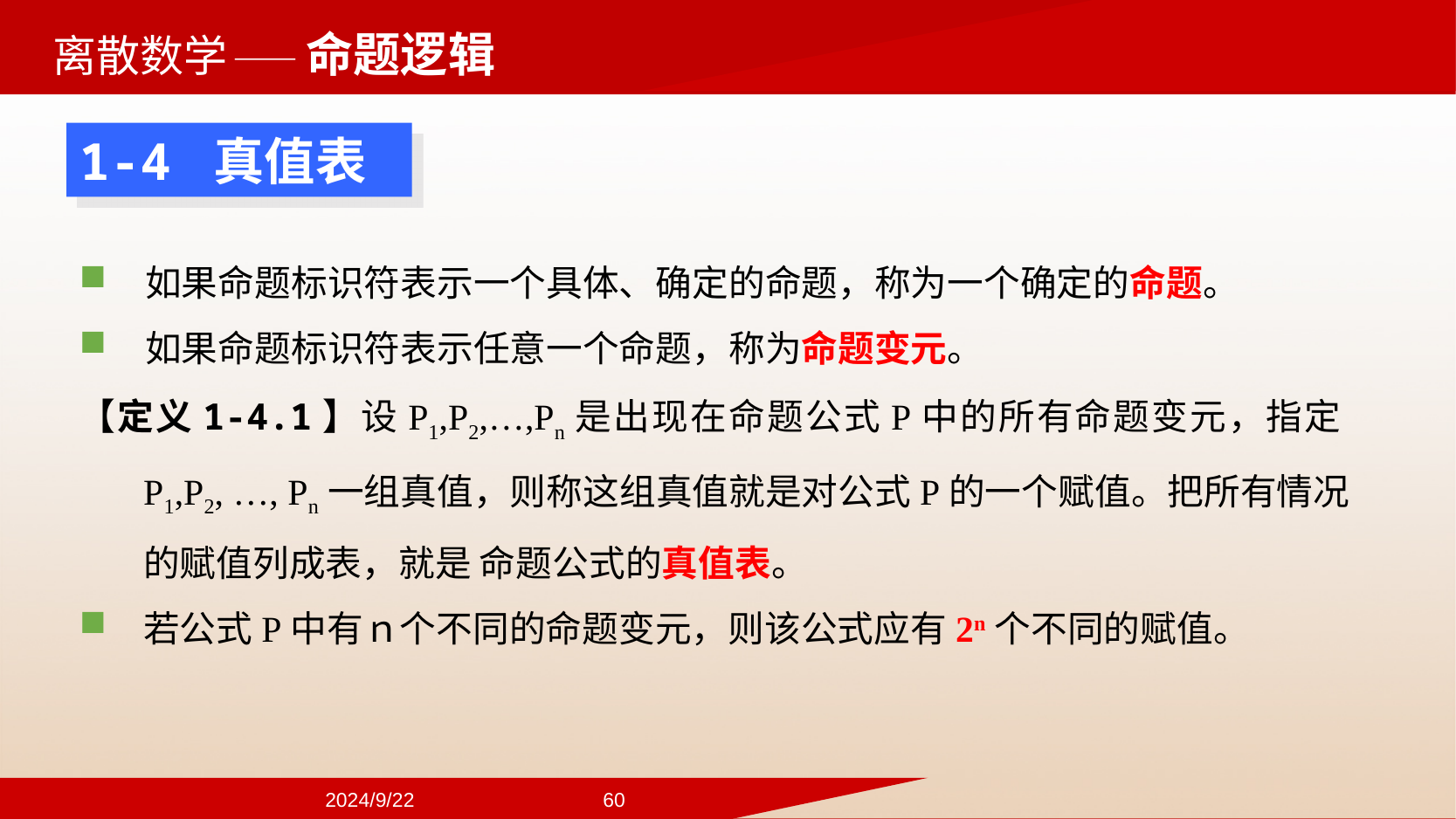

——命题逻辑
1-4 真值表
 如果命题标识符表示一个具体、确定的命题，称为一个确定的命题。
 如果命题标识符表示任意一个命题，称为命题变元。
【定义1-4.1】设P1,P2,…,Pn是出现在命题公式P中的所有命题变元，指定P1,P2, …, Pn一组真值，则称这组真值就是对公式P的一个赋值。把所有情况的赋值列成表，就是 命题公式的真值表。
若公式P中有ｎ个不同的命题变元，则该公式应有2n个不同的赋值。

2024/9/22
60